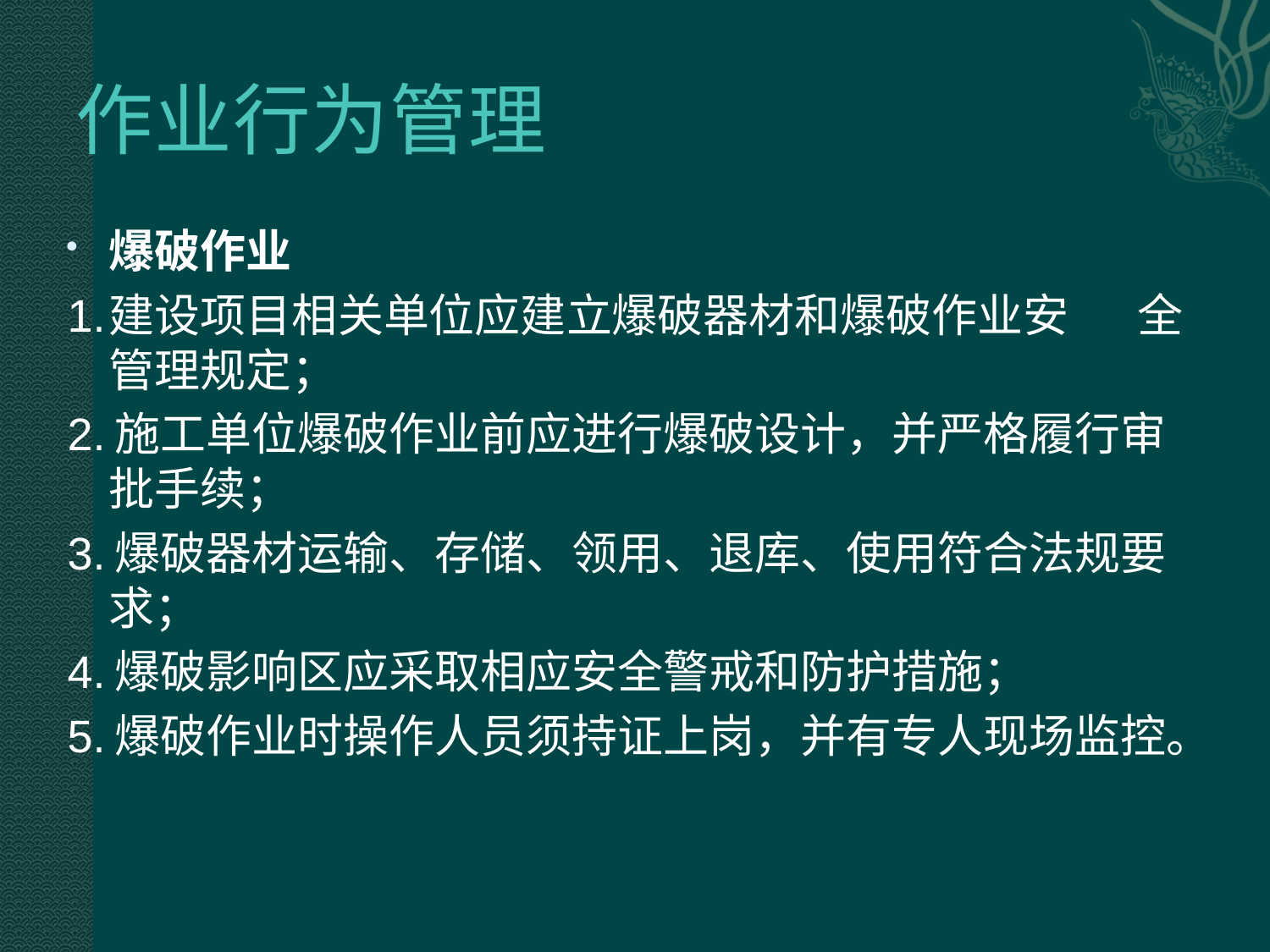

# 作业行为管理
爆破作业
1.	建设项目相关单位应建立爆破器材和爆破作业安	全管理规定；
2.施工单位爆破作业前应进行爆破设计，并严格履行审批手续；
3.爆破器材运输、存储、领用、退库、使用符合法规要求；
4.爆破影响区应采取相应安全警戒和防护措施；
5.爆破作业时操作人员须持证上岗，并有专人现场监控。